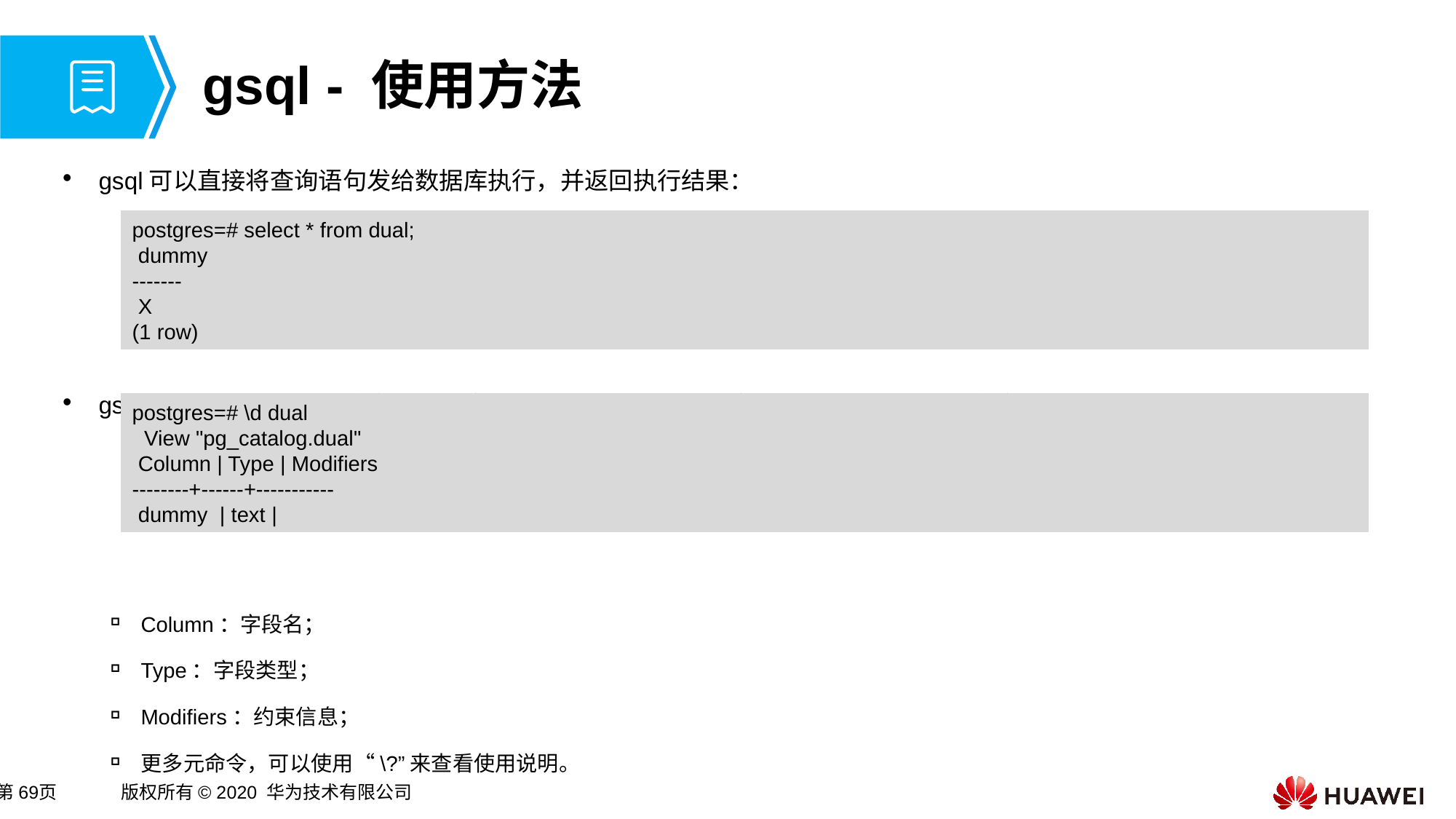

# gsql - 使用方法
gsql可以直接将查询语句发给数据库执行，并返回执行结果：

gsql工具还提供一些比较实用的元命令，用来快速与数据库交互。比如快速查看对象定义：

Column：字段名；
Type：字段类型；
Modifiers：约束信息；
更多元命令，可以使用“\?”来查看使用说明。

postgres=# select * from dual;
 dummy
-------
 X
(1 row)
postgres=# \d dual
  View "pg_catalog.dual"
 Column | Type | Modifiers
--------+------+-----------
 dummy  | text |